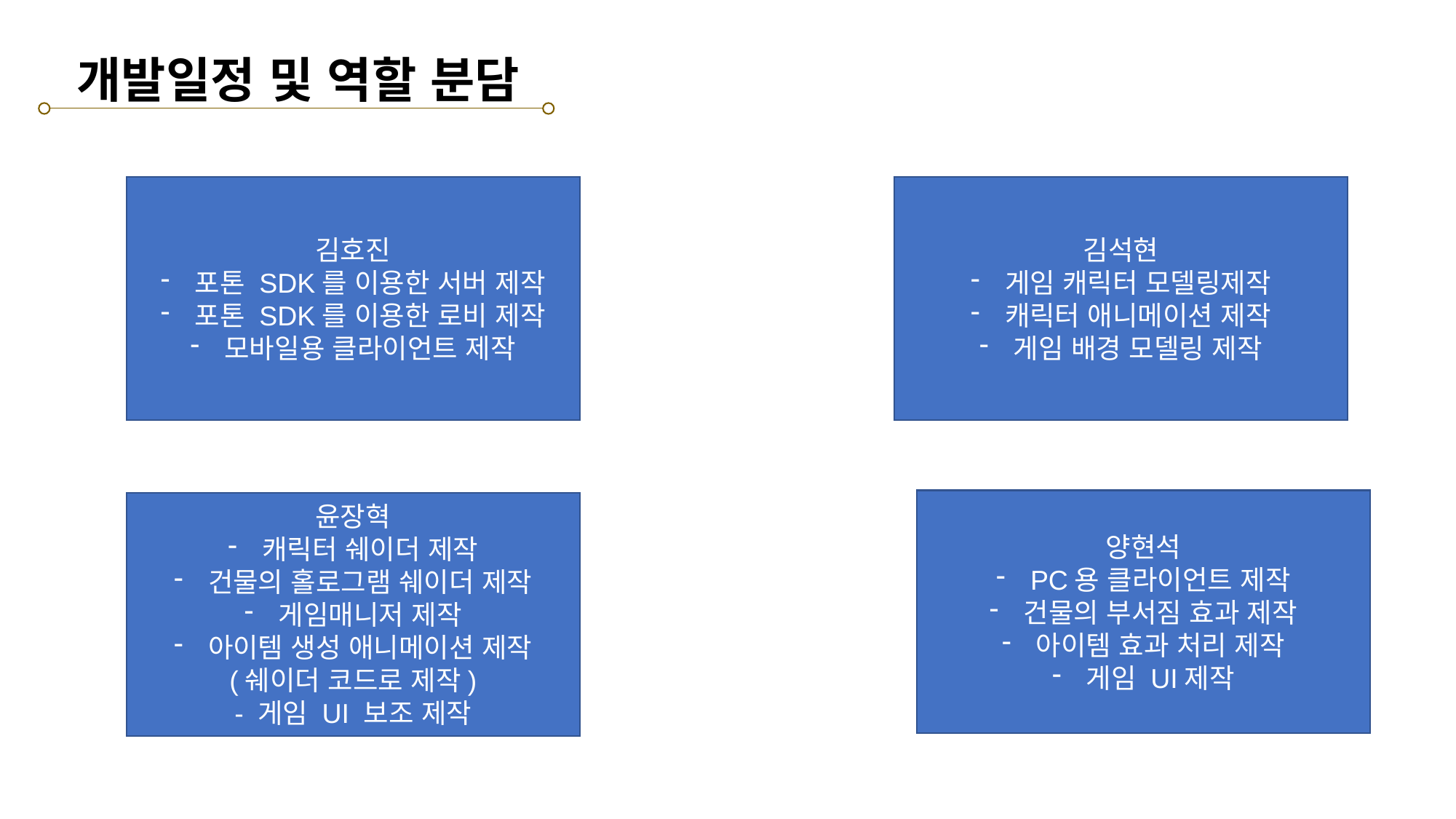

개발일정 및 역할 분담

`
김호진
포톤 SDK를 이용한 서버 제작
포톤 SDK를 이용한 로비 제작
모바일용 클라이언트 제작
김석현
게임 캐릭터 모델링제작
캐릭터 애니메이션 제작
게임 배경 모델링 제작
양현석
PC용 클라이언트 제작
건물의 부서짐 효과 제작
아이템 효과 처리 제작
게임 UI제작
윤장혁
캐릭터 쉐이더 제작
건물의 홀로그램 쉐이더 제작
게임매니저 제작
아이템 생성 애니메이션 제작
(쉐이더 코드로 제작)
- 게임 UI 보조 제작